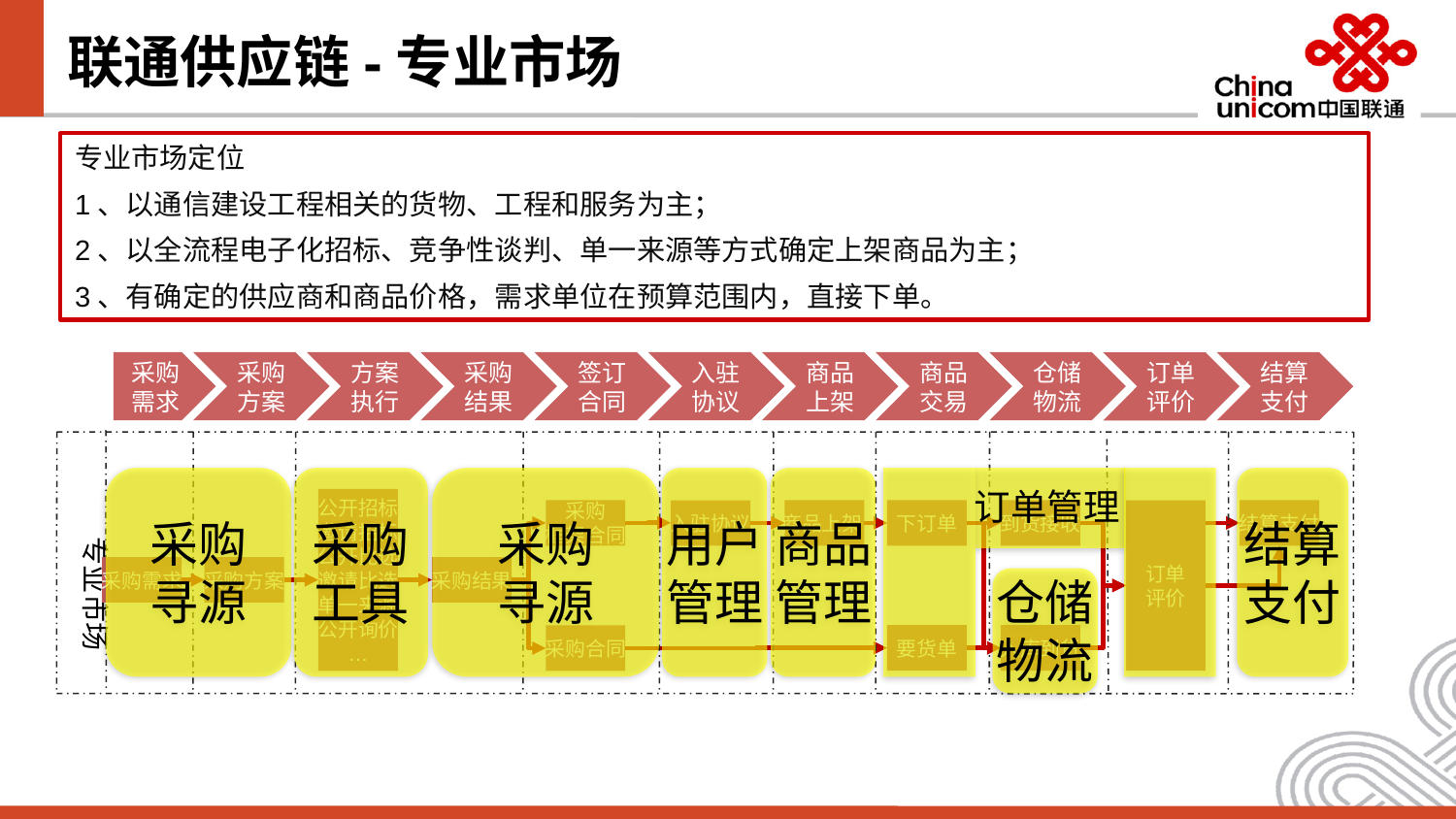

# 联通供应链-专业市场
专业市场定位
1、以通信建设工程相关的货物、工程和服务为主；
2、以全流程电子化招标、竞争性谈判、单一来源等方式确定上架商品为主；
3、有确定的供应商和商品价格，需求单位在预算范围内，直接下单。
采购
需求
采购
方案
方案
执行
采购
结果
签订
合同
入驻
协议
商品
上架
商品
交易
仓储
物流
结算
支付
订单
评价
采购
工具
采购
寻源
采购
寻源
用户
管理
商品
管理

订单管理
结算
支付
公开招标
邀请招标
公开比选
邀请比选
单一来源
公开询价
…
采购
框架合同
商品上架
下订单
到货接收
结算支付
入驻协议
订单
评价
专业市场
采购需求
采购方案
采购结果
仓储
物流
要货单
入库到货
采购合同